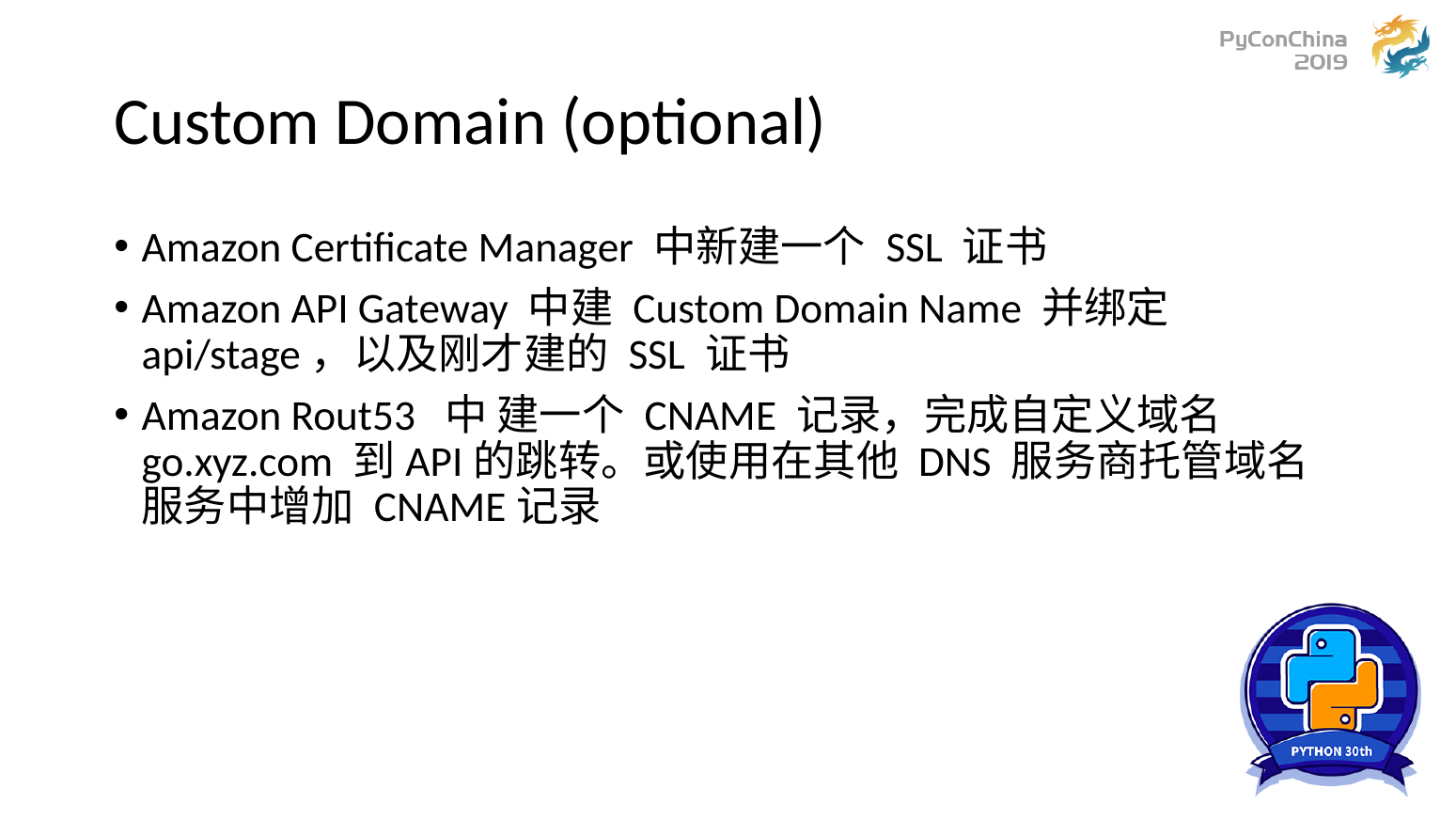

# Custom Domain (optional)
Amazon Certificate Manager 中新建一个 SSL 证书
Amazon API Gateway 中建 Custom Domain Name 并绑定 api/stage，以及刚才建的 SSL 证书
Amazon Rout53  中 建一个 CNAME 记录，完成自定义域名 go.xyz.com 到API的跳转。或使用在其他 DNS 服务商托管域名服务中增加 CNAME记录